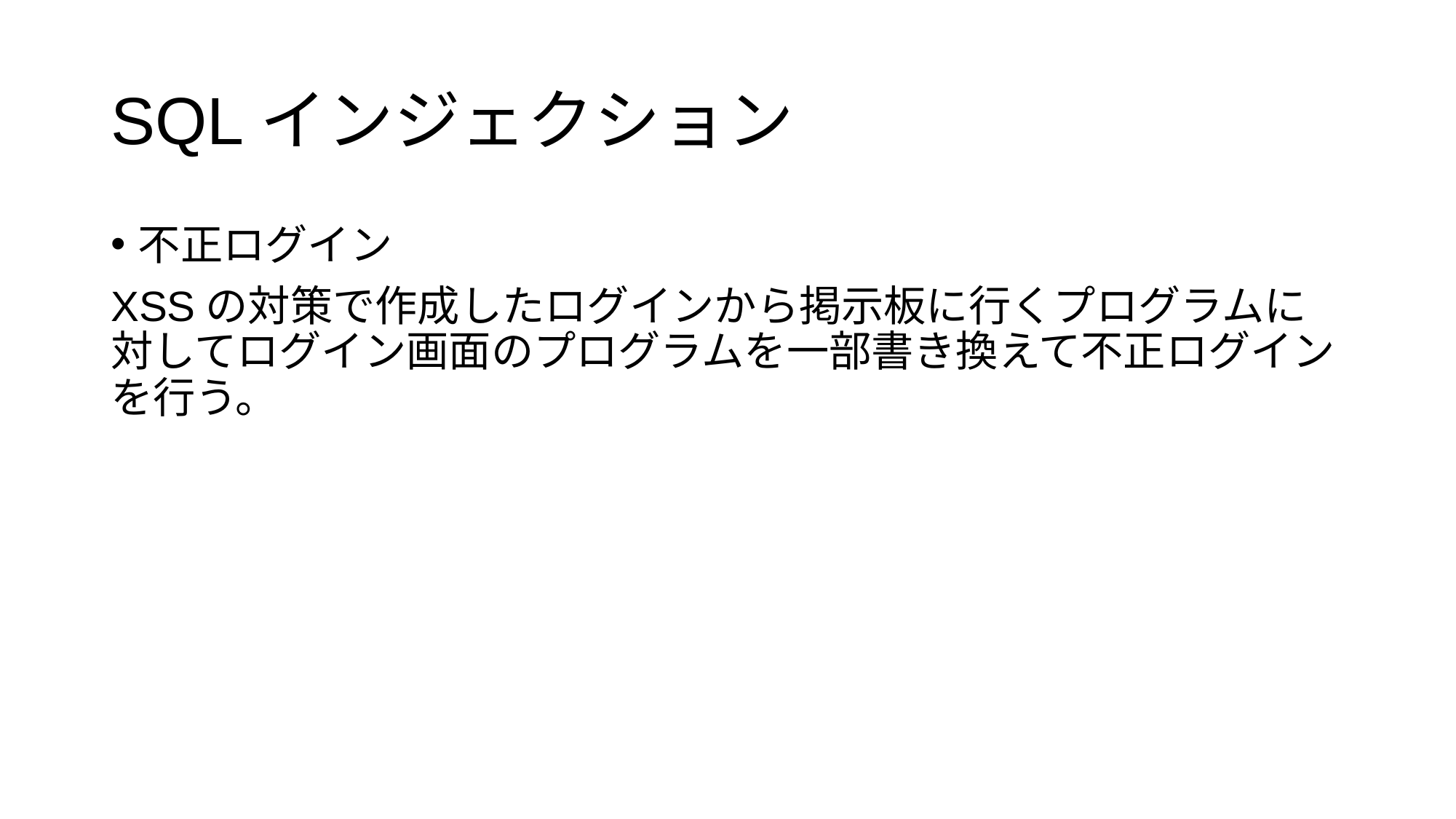

# SQLインジェクション
不正ログイン
XSSの対策で作成したログインから掲示板に行くプログラムに対してログイン画面のプログラムを一部書き換えて不正ログインを行う。